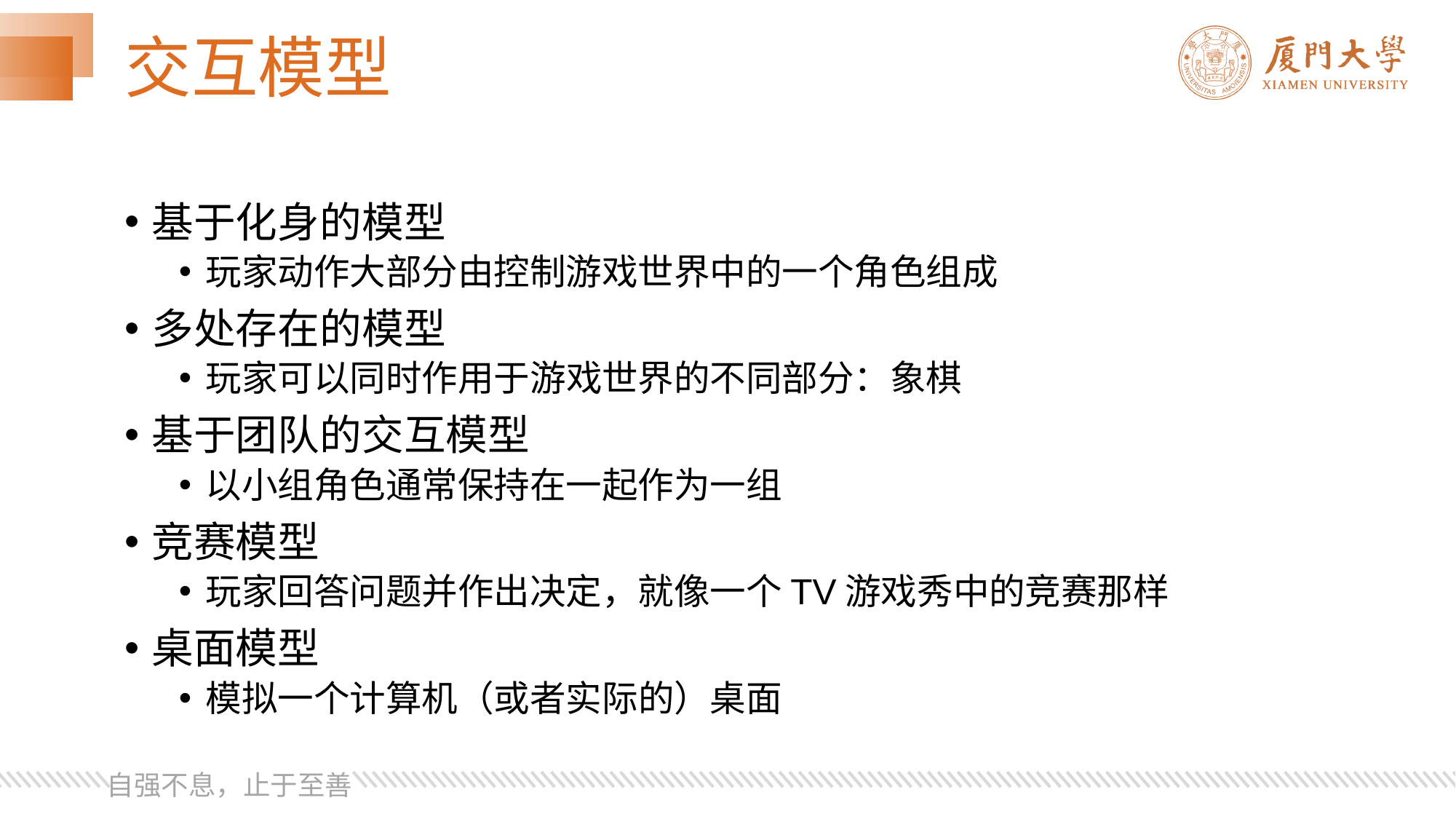

# 交互模型
基于化身的模型
玩家动作大部分由控制游戏世界中的一个角色组成
多处存在的模型
玩家可以同时作用于游戏世界的不同部分：象棋
基于团队的交互模型
以小组角色通常保持在一起作为一组
竞赛模型
玩家回答问题并作出决定，就像一个TV游戏秀中的竞赛那样
桌面模型
模拟一个计算机（或者实际的）桌面